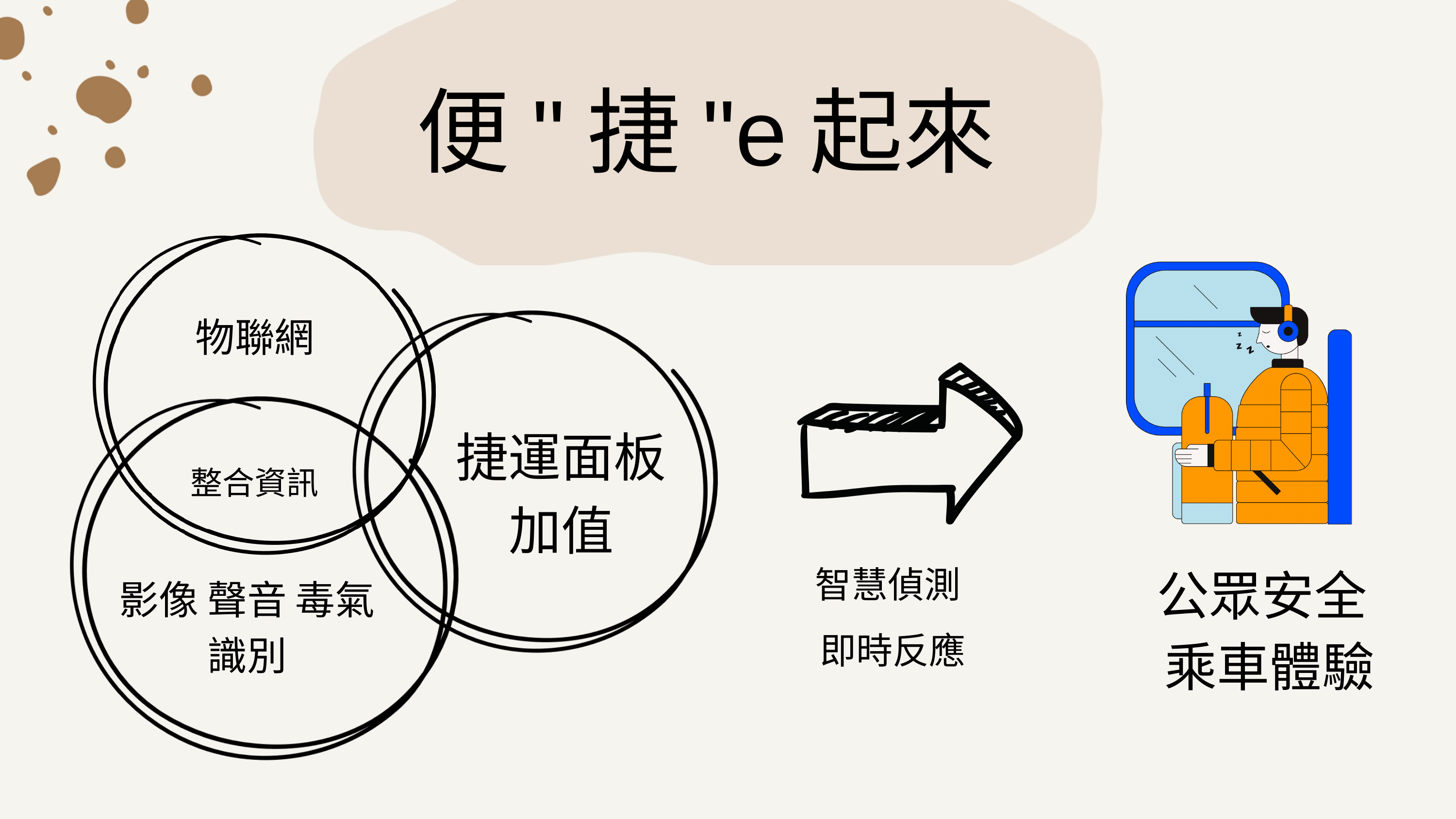

便"捷"e起來

物聯網

捷運面板
加值
整合資訊
公眾安全
智慧偵測
影像 聲音 毒氣
識別
即時反應
乘車體驗